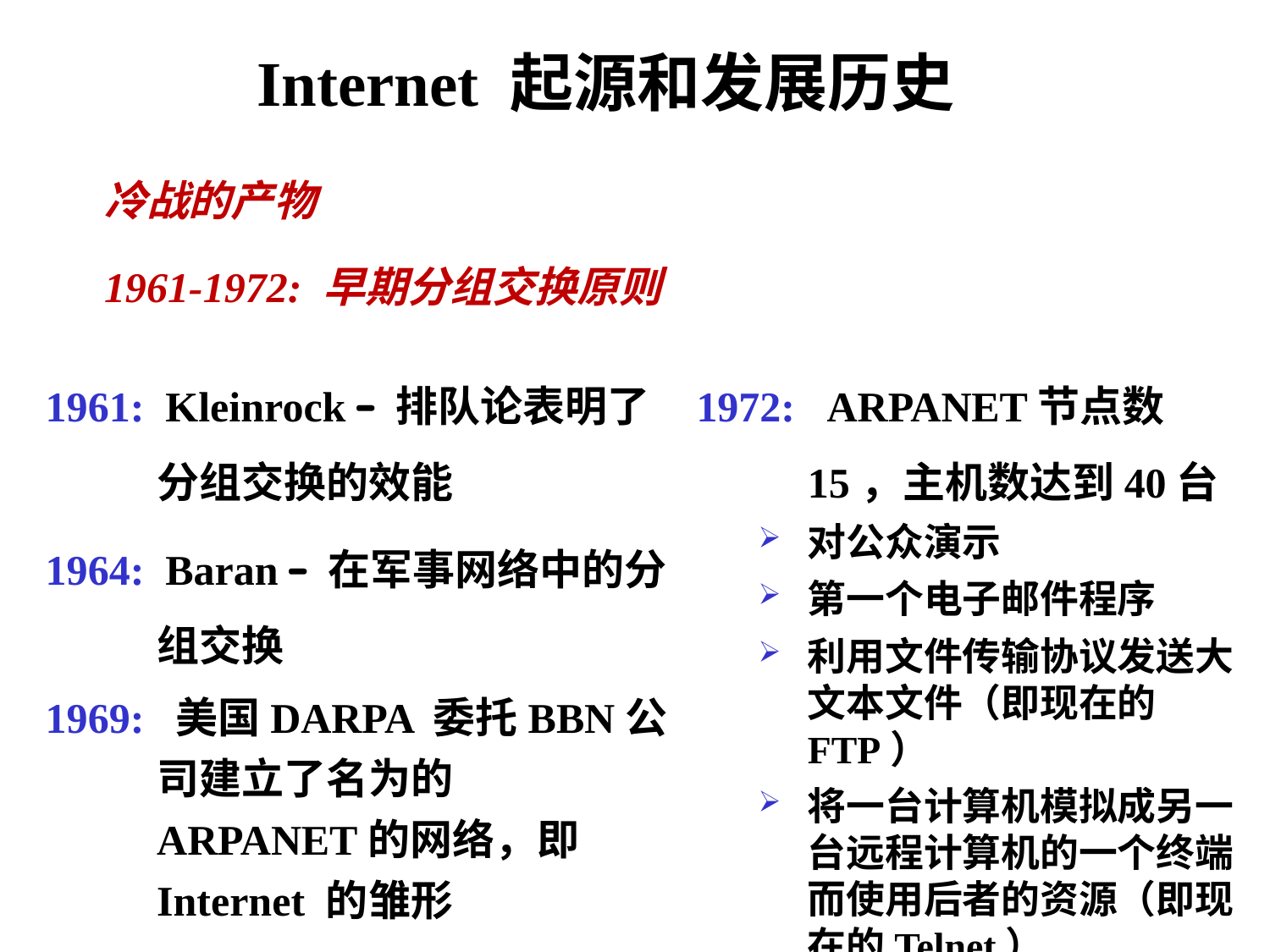

# Internet 起源和发展历史
冷战的产物
1961-1972: 早期分组交换原则
1961:  Kleinrock – 排队论表明了分组交换的效能
1964:  Baran – 在军事网络中的分组交换
1969:  美国DARPA 委托BBN公司建立了名为的 ARPANET的网络，即 Internet 的雏形
1972:   ARPANET节点数15，主机数达到40台
对公众演示
第一个电子邮件程序
利用文件传输协议发送大文本文件（即现在的FTP）
将一台计算机模拟成另一台远程计算机的一个终端而使用后者的资源（即现在的Telnet）